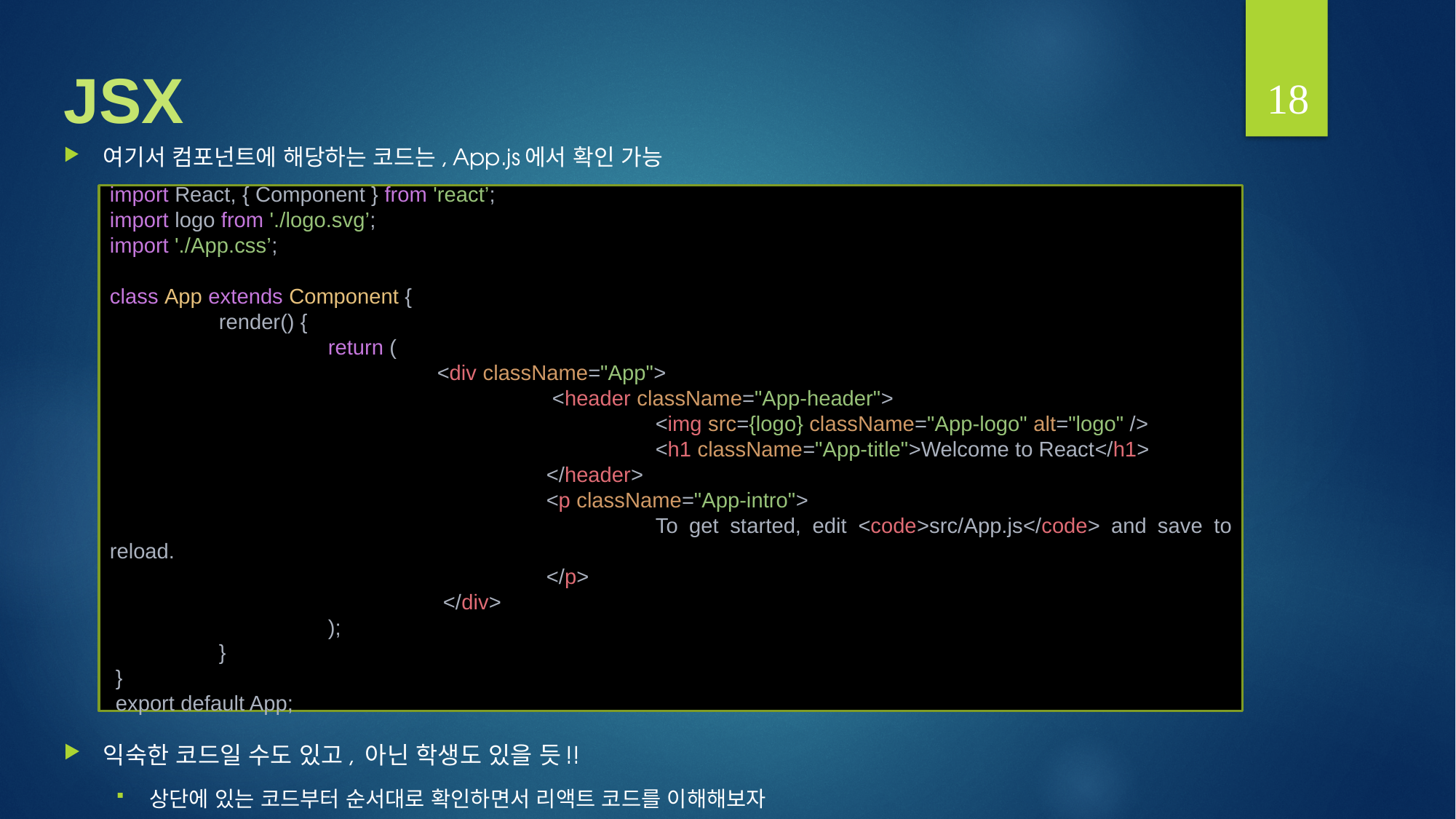

18
# JSX
여기서 컴포넌트에 해당하는 코드는, App.js에서 확인 가능

익숙한 코드일 수도 있고, 아닌 학생도 있을 듯!!
상단에 있는 코드부터 순서대로 확인하면서 리액트 코드를 이해해보자

import React, { Component } from 'react’;
import logo from './logo.svg’;
import './App.css’;

class App extends Component {
	render() {
		return (
			<div className="App">
				 <header className="App-header">
					<img src={logo} className="App-logo" alt="logo" />
					<h1 className="App-title">Welcome to React</h1>
				</header>
				<p className="App-intro">
					To get started, edit <code>src/App.js</code> and save to reload.
				</p>
			 </div>
		);
	}
 }
 export default App;